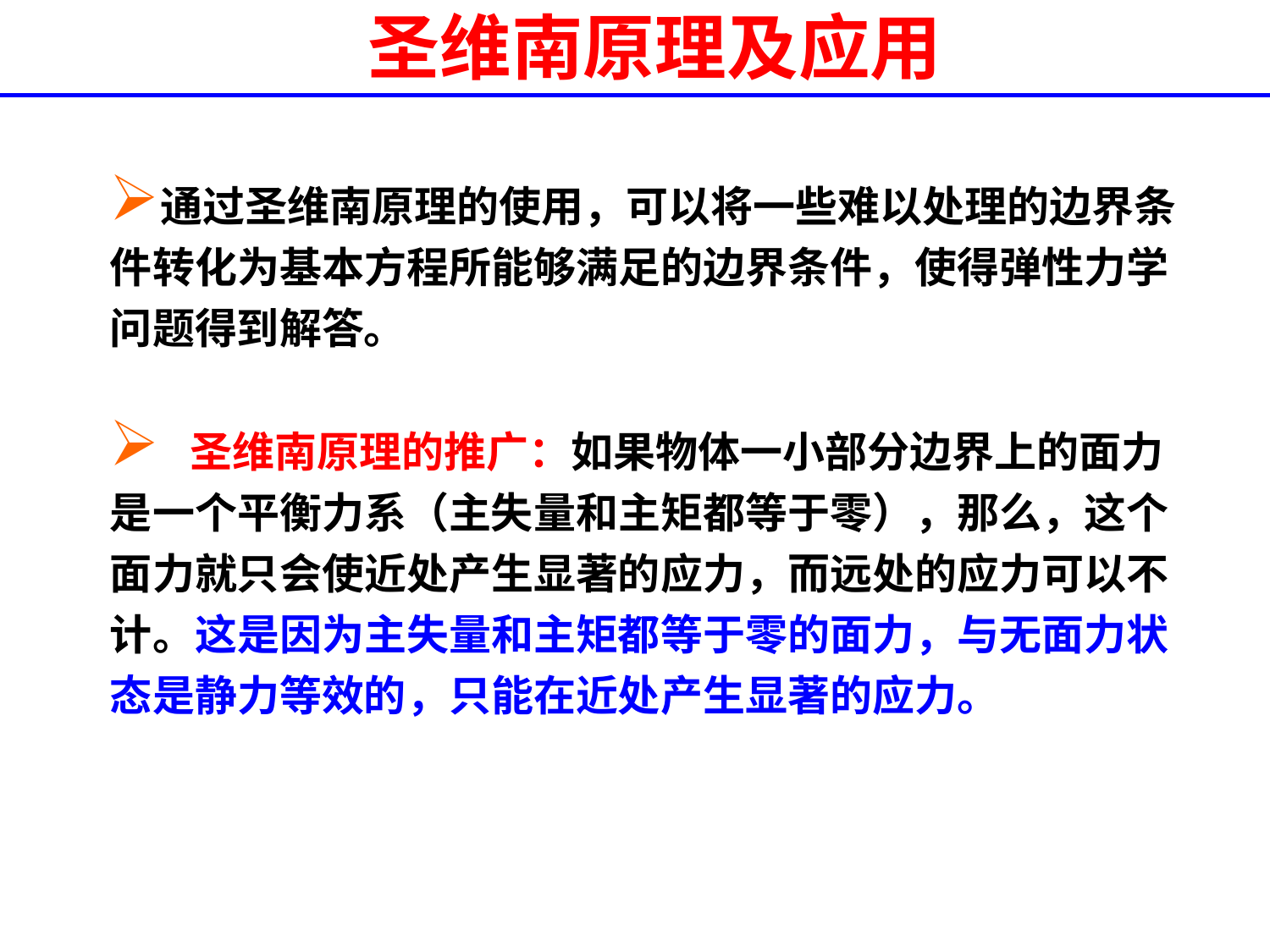

# 圣维南原理及应用
通过圣维南原理的使用，可以将一些难以处理的边界条件转化为基本方程所能够满足的边界条件，使得弹性力学问题得到解答。
  圣维南原理的推广：如果物体一小部分边界上的面力是一个平衡力系（主失量和主矩都等于零），那么，这个面力就只会使近处产生显著的应力，而远处的应力可以不计。这是因为主失量和主矩都等于零的面力，与无面力状态是静力等效的，只能在近处产生显著的应力。